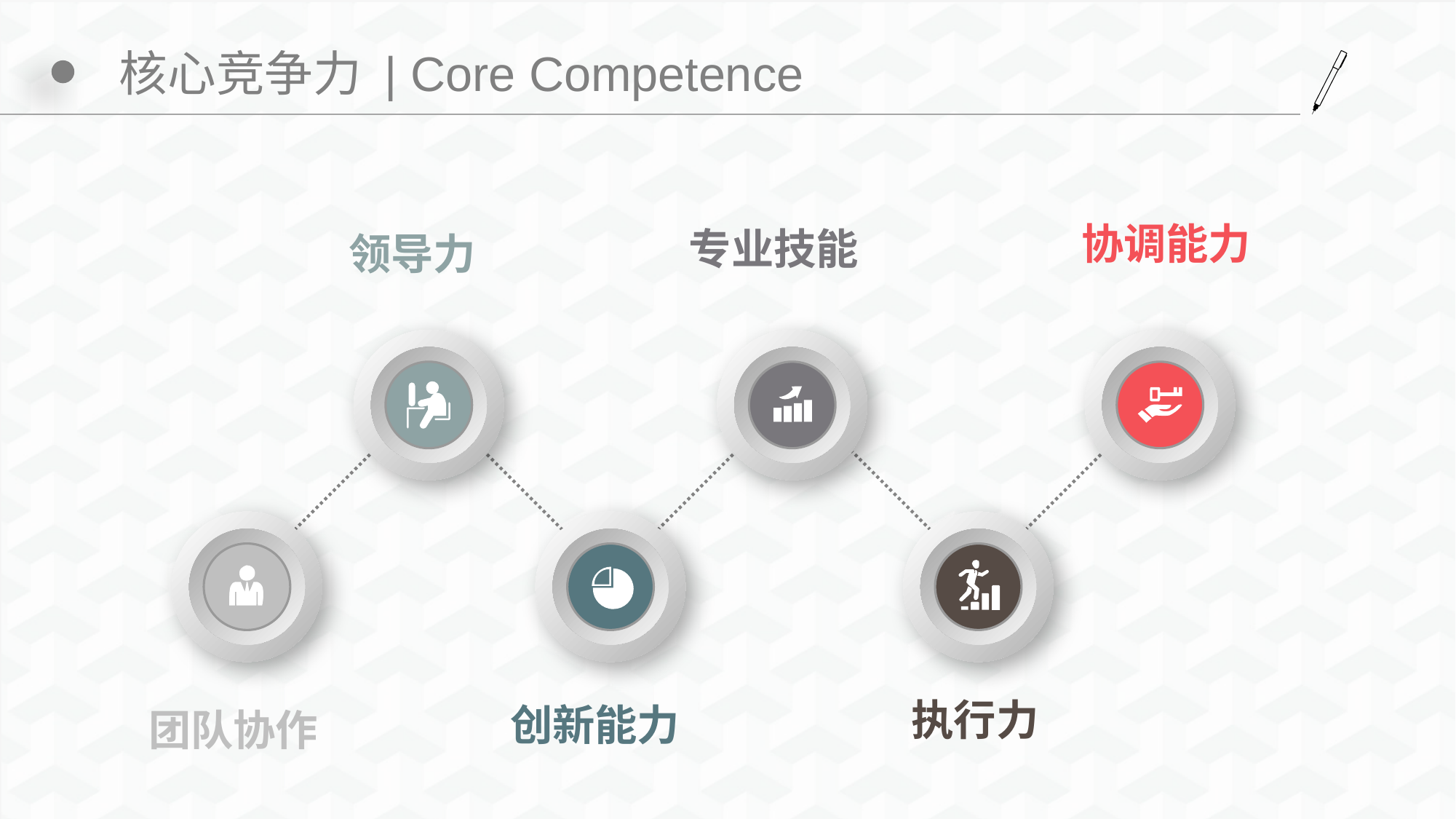

# 核心竞争力 | Core Competence
协调能力
专业技能
领导力

执行力
创新能力
团队协作